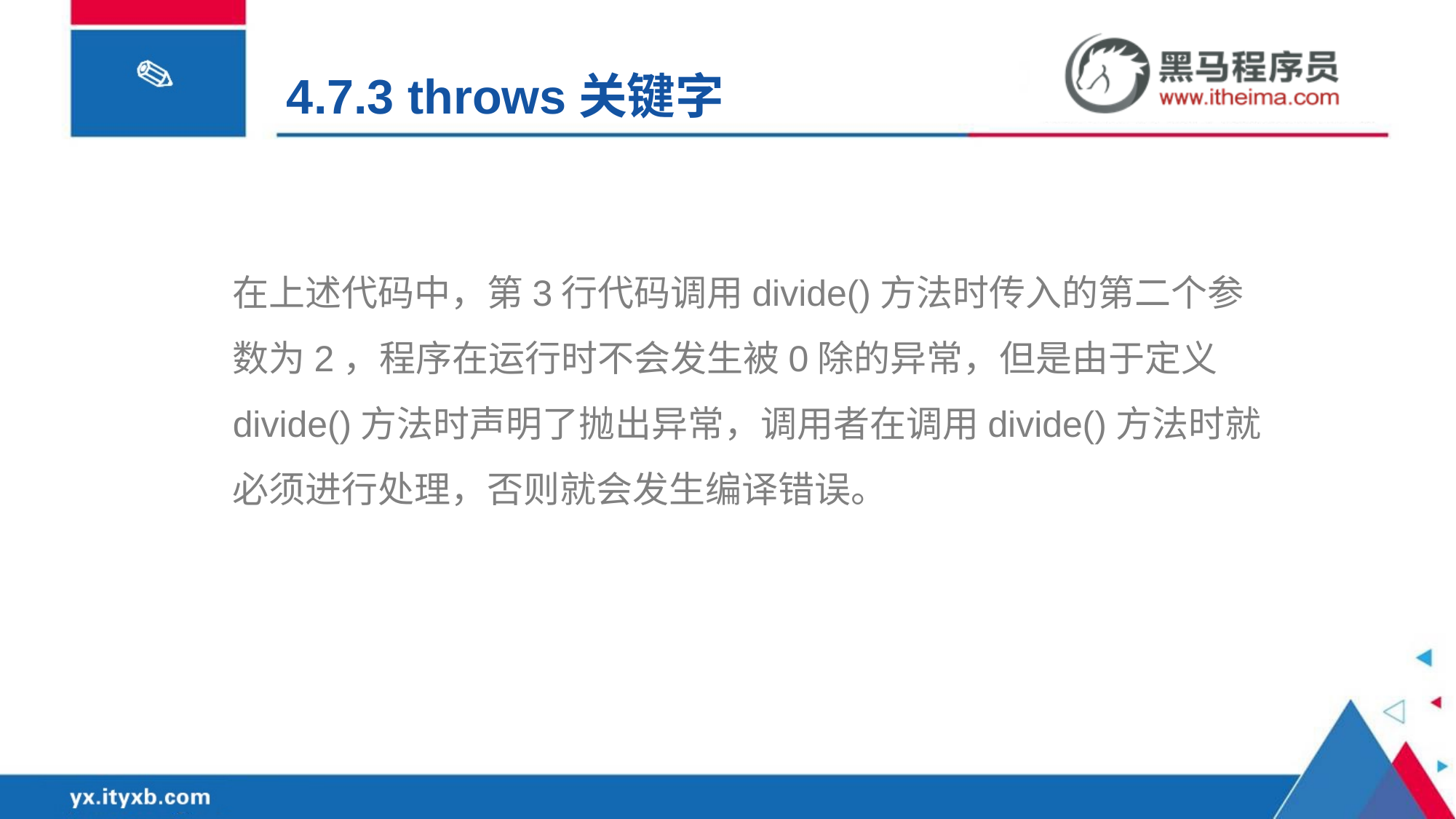

4.7.3 throws关键字
在上述代码中，第3行代码调用divide()方法时传入的第二个参数为2，程序在运行时不会发生被0除的异常，但是由于定义divide()方法时声明了抛出异常，调用者在调用divide()方法时就必须进行处理，否则就会发生编译错误。